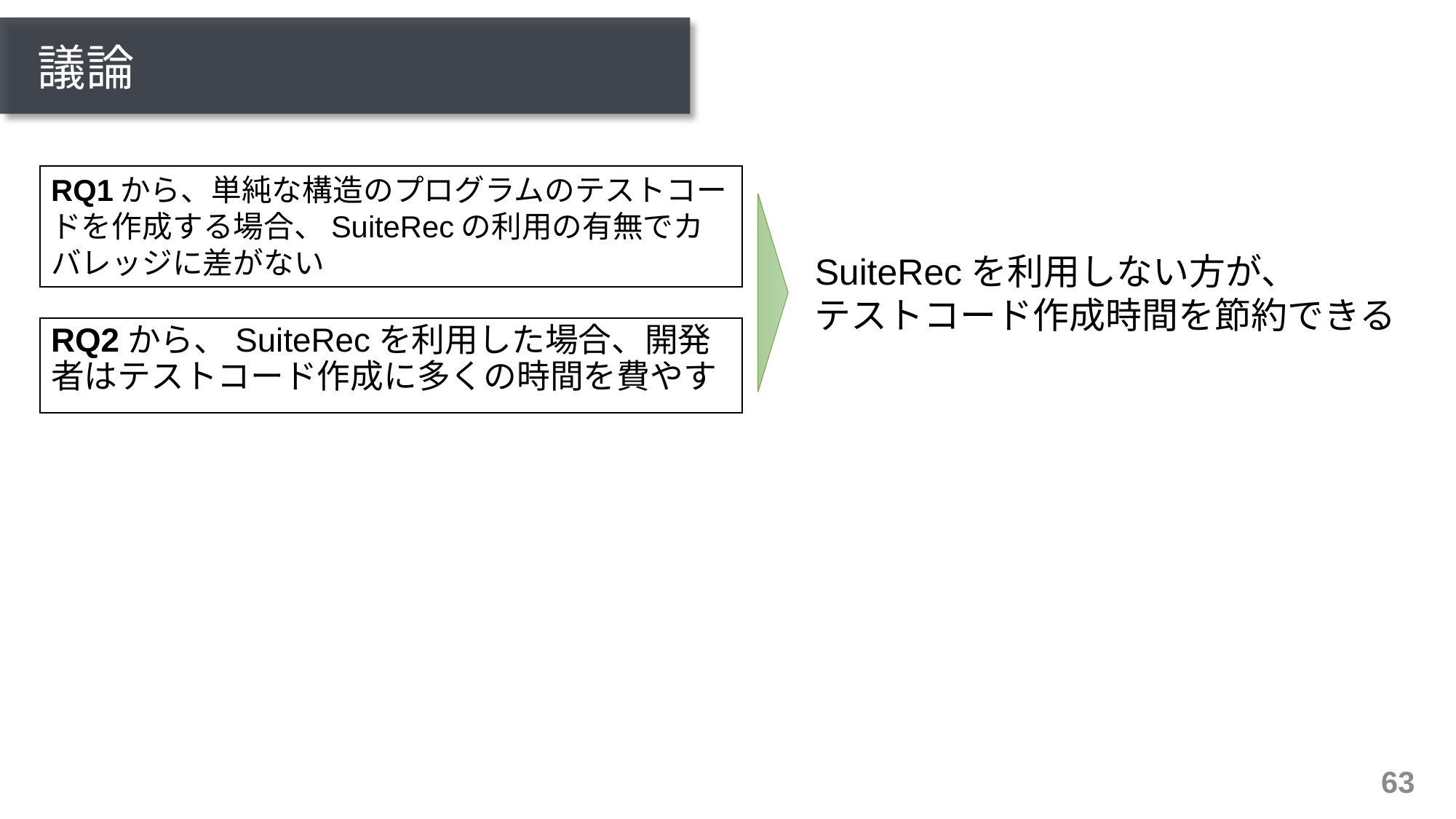

# 議論
RQ1から、単純な構造のプログラムのテストコードを作成する場合、SuiteRecの利用の有無でカバレッジに差がない

SuiteRecを利用しない方が、
テストコード作成時間を節約できる

RQ2から、SuiteRecを利用した場合、開発者はテストコード作成に多くの時間を費やす